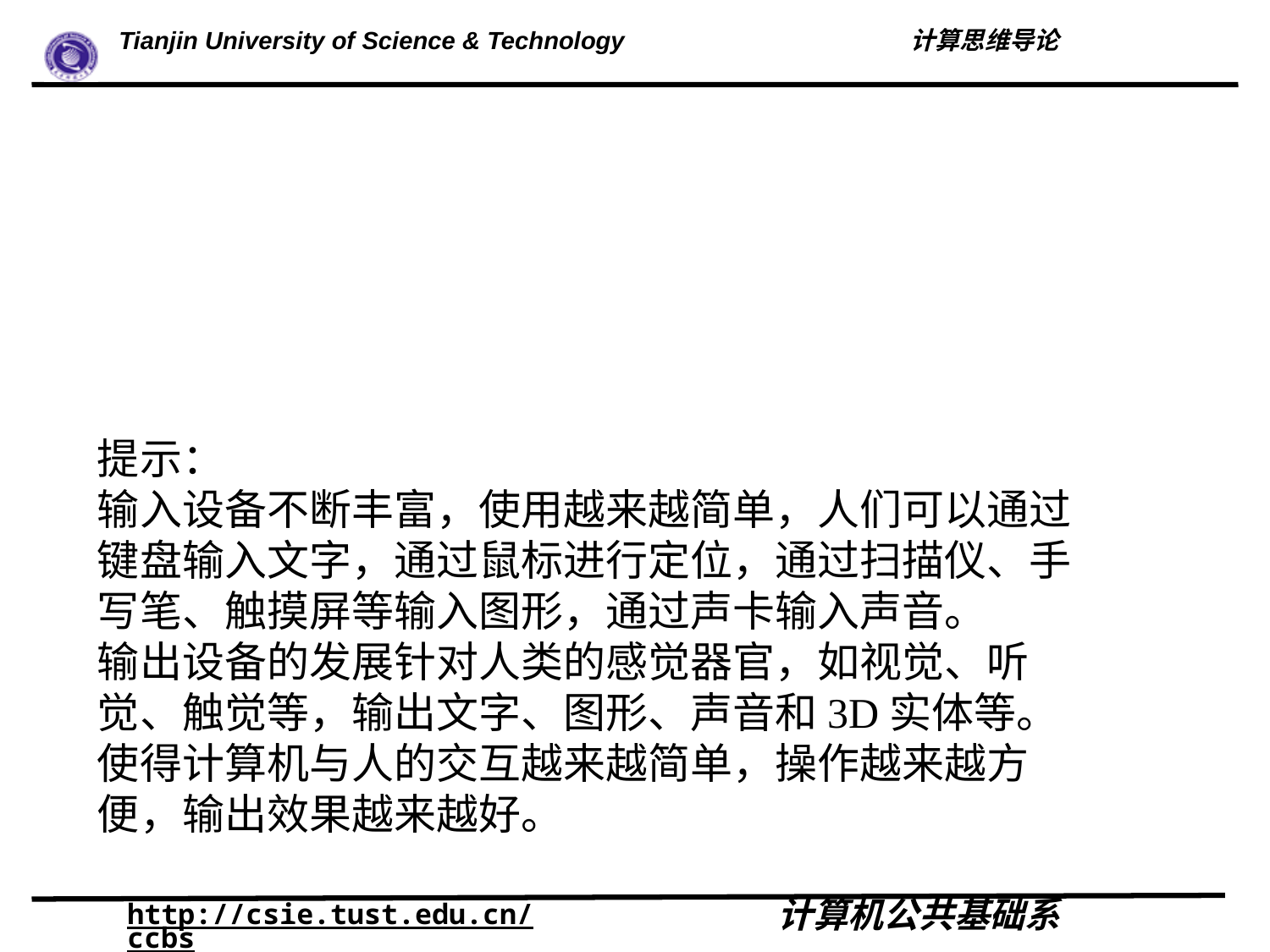

#
提示：
输入设备不断丰富，使用越来越简单，人们可以通过键盘输入文字，通过鼠标进行定位，通过扫描仪、手写笔、触摸屏等输入图形，通过声卡输入声音。
输出设备的发展针对人类的感觉器官，如视觉、听觉、触觉等，输出文字、图形、声音和3D实体等。
使得计算机与人的交互越来越简单，操作越来越方便，输出效果越来越好。